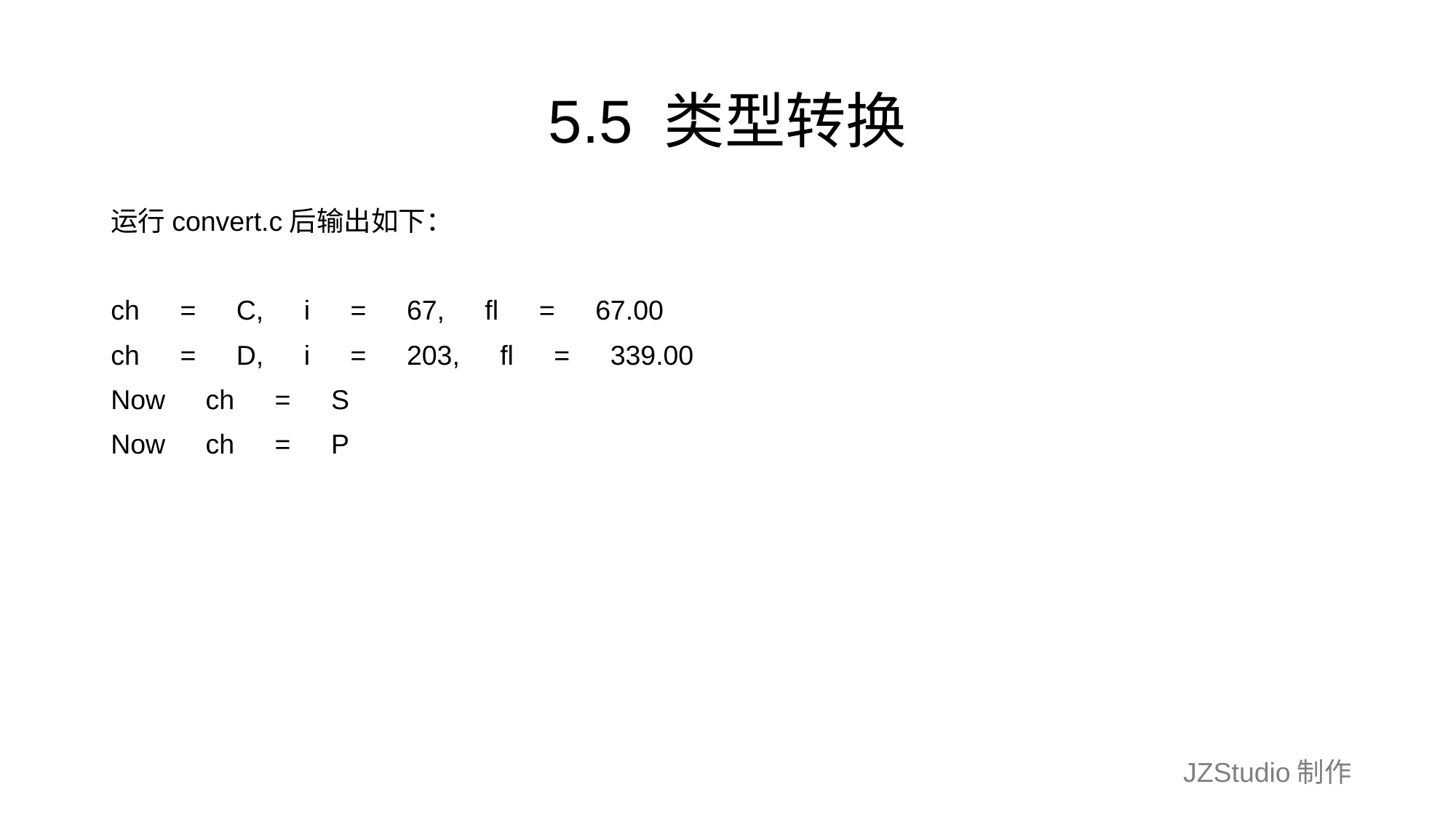

# 5.5 类型转换
运行convert.c后输出如下：

ch　=　C,　i　=　67,　fl　=　67.00
ch　=　D,　i　=　203,　fl　=　339.00
Now　ch　=　S
Now　ch　=　P